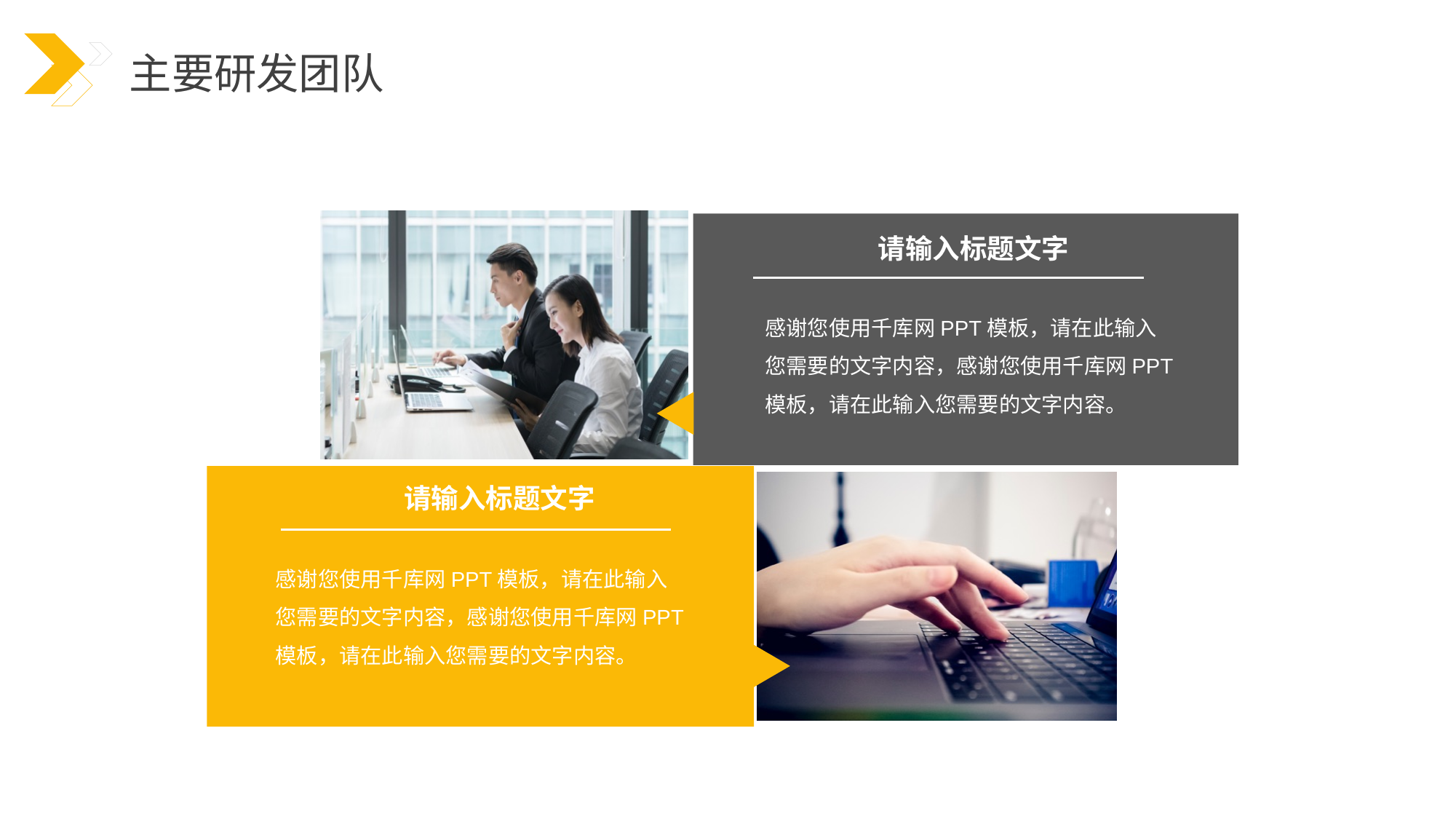

主要研发团队

请输入标题文字
感谢您使用千库网PPT模板，请在此输入您需要的文字内容，感谢您使用千库网PPT模板，请在此输入您需要的文字内容。

请输入标题文字
感谢您使用千库网PPT模板，请在此输入您需要的文字内容，感谢您使用千库网PPT模板，请在此输入您需要的文字内容。